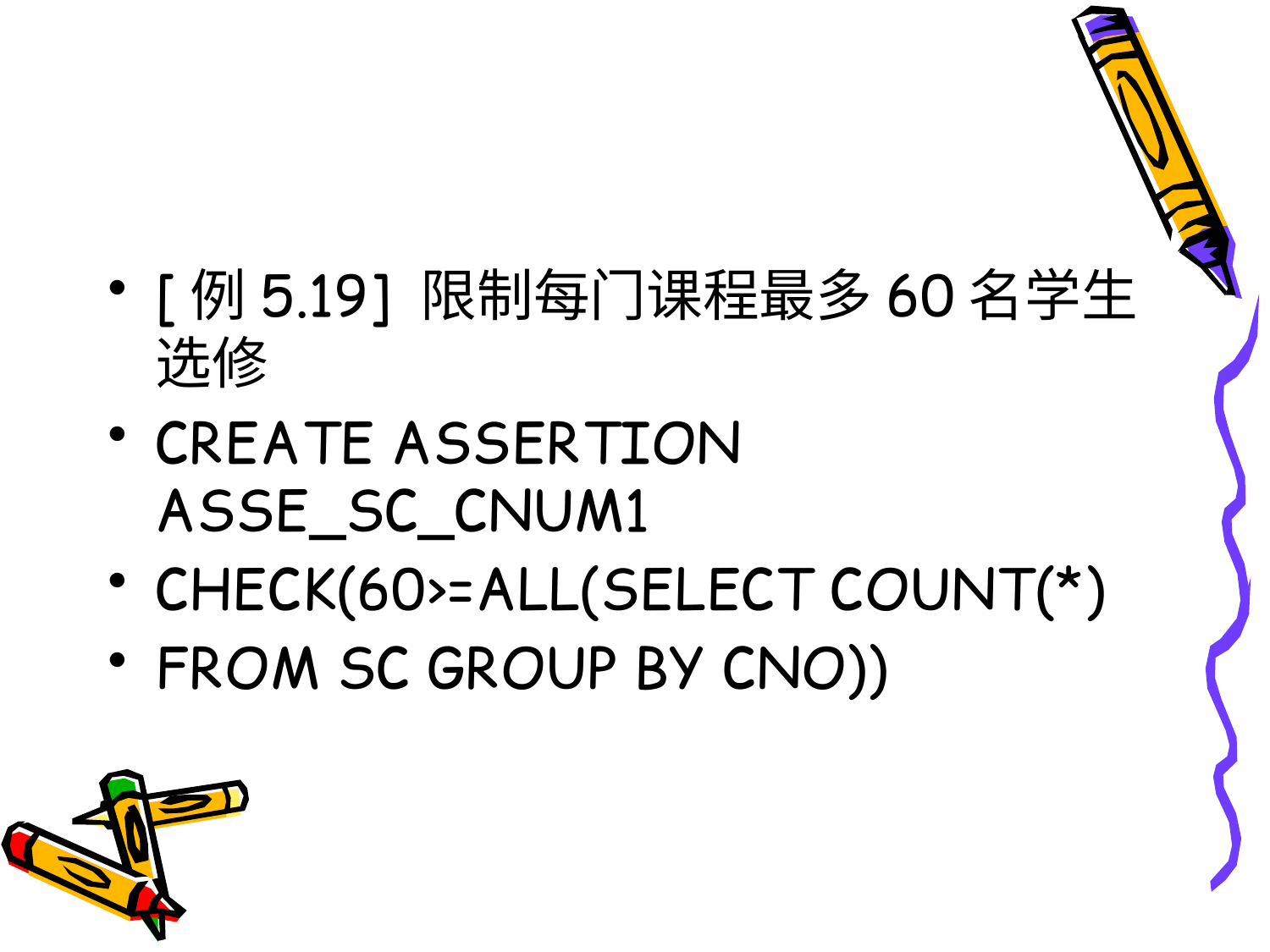

#
[例5.19] 限制每门课程最多60名学生选修
CREATE ASSERTION ASSE_SC_CNUM1
CHECK(60>=ALL(SELECT COUNT(*)
FROM SC GROUP BY CNO))